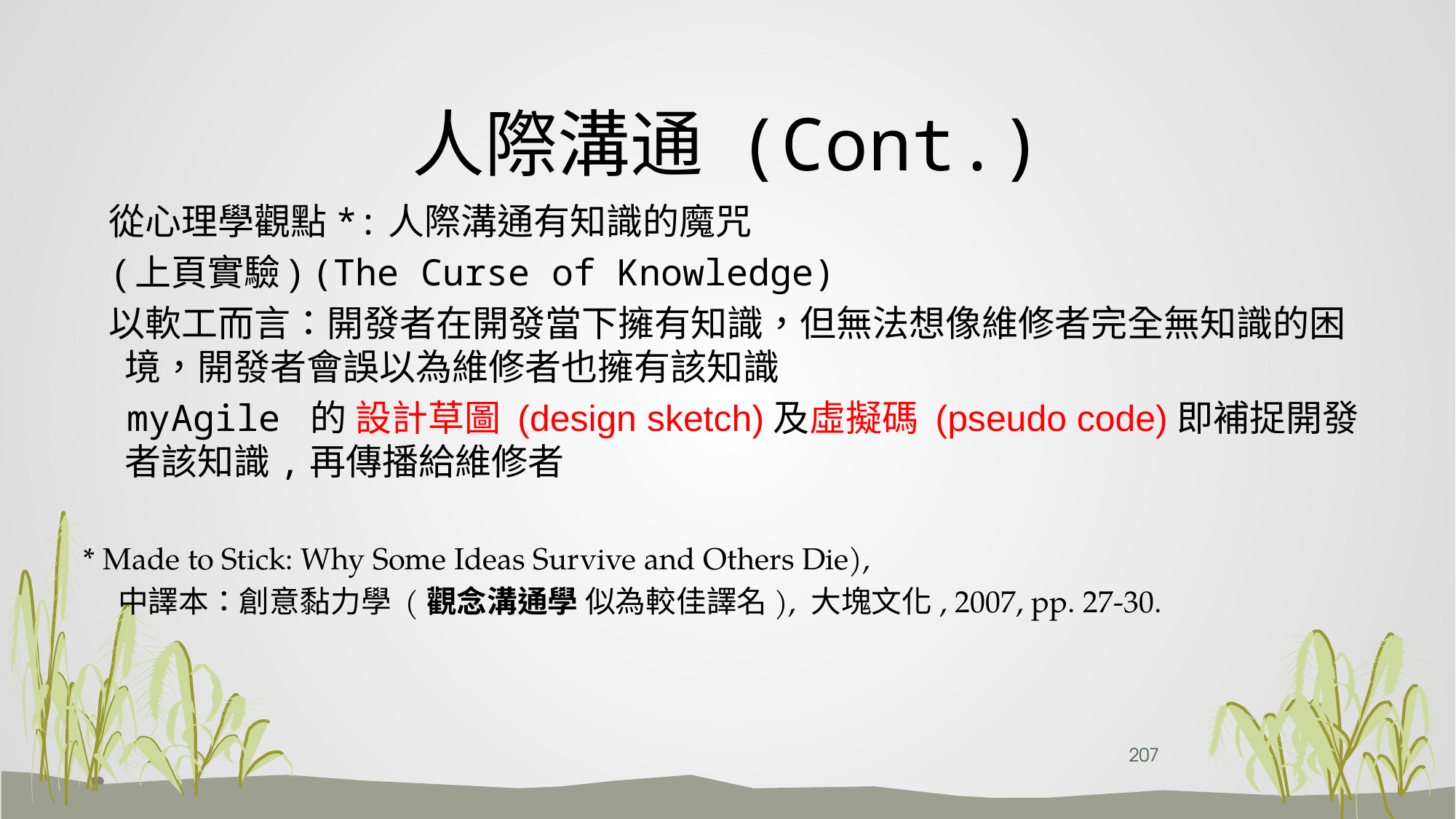

# 人際溝通 (Cont.)
  從心理學觀點*:人際溝通有知識的魔咒
   (上頁實驗) (The Curse of Knowledge)
  以軟工而言：開發者在開發當下擁有知識，但無法想像維修者完全無知識的困境，開發者會誤以為維修者也擁有該知識
  myAgile 的 設計草圖 (design sketch)及虛擬碼 (pseudo code)即補捉開發者該知識,再傳播給維修者

* Made to Stick: Why Some Ideas Survive and Others Die),
    中譯本：創意黏力學 (觀念溝通學 似為較佳譯名), 大塊文化, 2007, pp. 27-30.
207